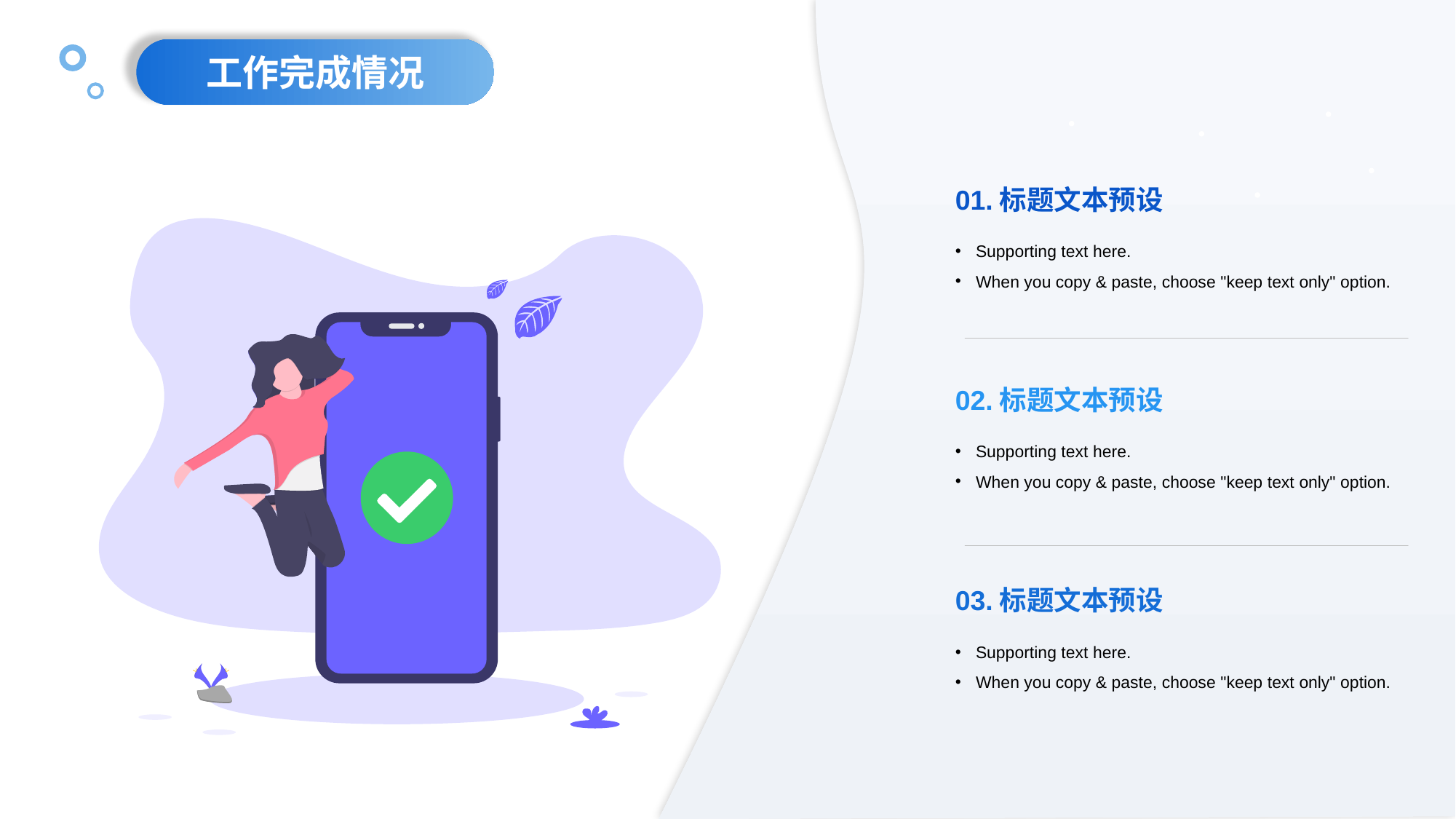

工作完成情况

01.标题文本预设
Supporting text here.
When you copy & paste, choose "keep text only" option.

02.标题文本预设
Supporting text here.
When you copy & paste, choose "keep text only" option.
03.标题文本预设
Supporting text here.
When you copy & paste, choose "keep text only" option.